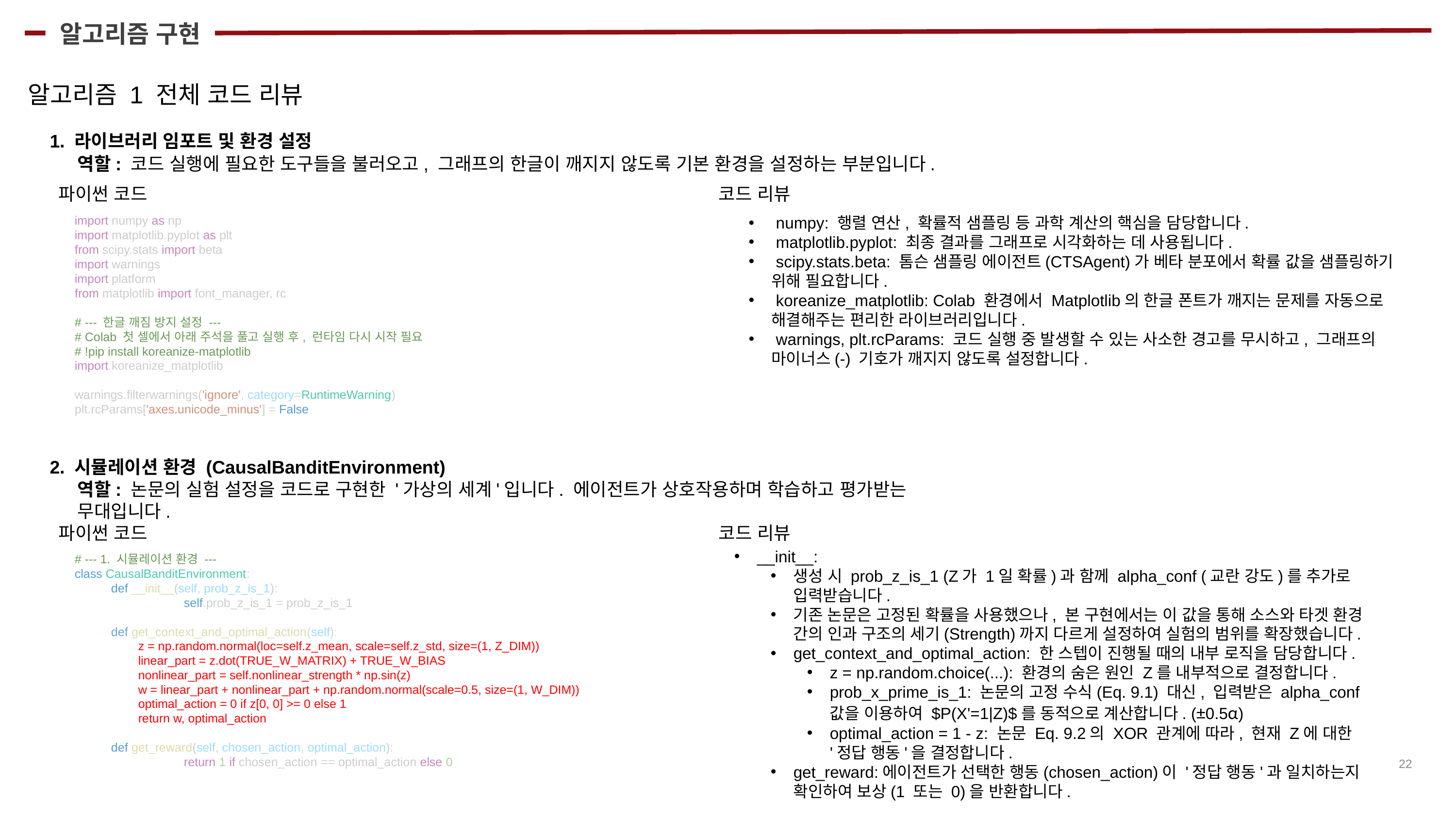

알고리즘 구현
알고리즘 1 전체 코드 리뷰
1. 라이브러리 임포트 및 환경 설정
역할: 코드 실행에 필요한 도구들을 불러오고, 그래프의 한글이 깨지지 않도록 기본 환경을 설정하는 부분입니다.
코드 리뷰
파이썬 코드
import numpy as np
import matplotlib.pyplot as plt
from scipy.stats import beta
import warnings
import platform
from matplotlib import font_manager, rc
# --- 한글 깨짐 방지 설정 ---
# Colab 첫 셀에서 아래 주석을 풀고 실행 후, 런타임 다시 시작 필요
# !pip install koreanize-matplotlib
import koreanize_matplotlib
warnings.filterwarnings('ignore', category=RuntimeWarning)
plt.rcParams['axes.unicode_minus'] = False
 numpy: 행렬 연산, 확률적 샘플링 등 과학 계산의 핵심을 담당합니다.
 matplotlib.pyplot: 최종 결과를 그래프로 시각화하는 데 사용됩니다.
 scipy.stats.beta: 톰슨 샘플링 에이전트(CTSAgent)가 베타 분포에서 확률 값을 샘플링하기 위해 필요합니다.
 koreanize_matplotlib: Colab 환경에서 Matplotlib의 한글 폰트가 깨지는 문제를 자동으로 해결해주는 편리한 라이브러리입니다.
 warnings, plt.rcParams: 코드 실행 중 발생할 수 있는 사소한 경고를 무시하고, 그래프의 마이너스(-) 기호가 깨지지 않도록 설정합니다.
2. 시뮬레이션 환경 (CausalBanditEnvironment)
역할: 논문의 실험 설정을 코드로 구현한 '가상의 세계'입니다. 에이전트가 상호작용하며 학습하고 평가받는 무대입니다.
코드 리뷰
파이썬 코드
__init__:
생성 시 prob_z_is_1 (Z가 1일 확률)과 함께 alpha_conf (교란 강도)를 추가로 입력받습니다.
기존 논문은 고정된 확률을 사용했으나, 본 구현에서는 이 값을 통해 소스와 타겟 환경 간의 인과 구조의 세기(Strength)까지 다르게 설정하여 실험의 범위를 확장했습니다.
get_context_and_optimal_action: 한 스텝이 진행될 때의 내부 로직을 담당합니다.
z = np.random.choice(...): 환경의 숨은 원인 Z를 내부적으로 결정합니다.
prob_x_prime_is_1: 논문의 고정 수식(Eq. 9.1) 대신, 입력받은 alpha_conf 값을 이용하여 $P(X'=1|Z)$를 동적으로 계산합니다. (±0.5α)
optimal_action = 1 - z: 논문 Eq. 9.2의 XOR 관계에 따라, 현재 Z에 대한 '정답 행동'을 결정합니다.
get_reward:에이전트가 선택한 행동(chosen_action)이 '정답 행동'과 일치하는지 확인하여 보상(1 또는 0)을 반환합니다.
# --- 1. 시뮬레이션 환경 ---
class CausalBanditEnvironment:
def __init__(self, prob_z_is_1):
	self.prob_z_is_1 = prob_z_is_1
def get_context_and_optimal_action(self):
        z = np.random.normal(loc=self.z_mean, scale=self.z_std, size=(1, Z_DIM))
        linear_part = z.dot(TRUE_W_MATRIX) + TRUE_W_BIAS
        nonlinear_part = self.nonlinear_strength * np.sin(z)
        w = linear_part + nonlinear_part + np.random.normal(scale=0.5, size=(1, W_DIM))
        optimal_action = 0 if z[0, 0] >= 0 else 1
        return w, optimal_action
def get_reward(self, chosen_action, optimal_action):
	return 1 if chosen_action == optimal_action else 0
22